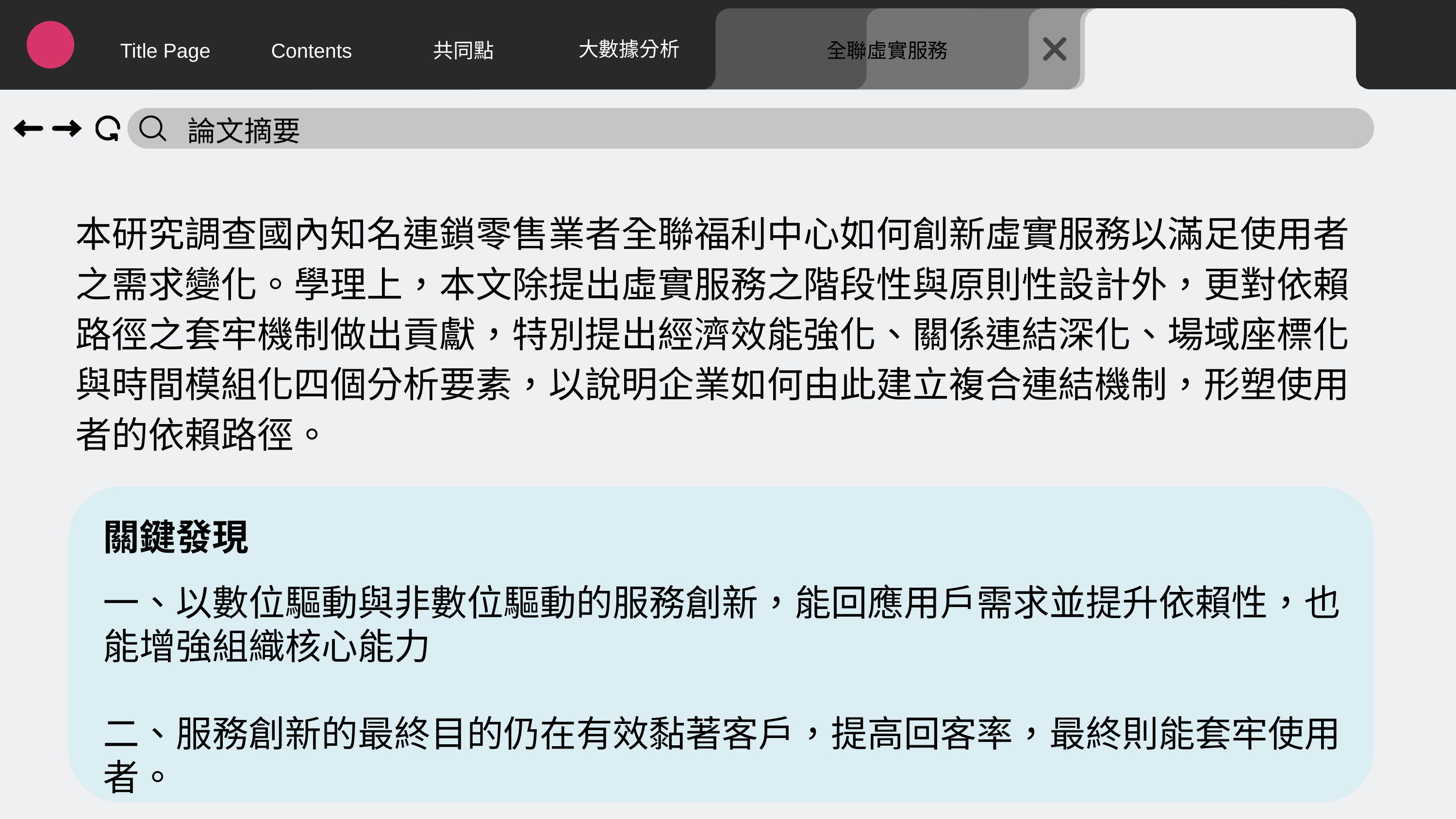

大數據分析
Title Page
Contents
共同點
全聯虛實服務

論文摘要
本研究調查國內知名連鎖零售業者全聯福利中心如何創新虛實服務以滿足使用者之需求變化。學理上，本文除提出虛實服務之階段性與原則性設計外，更對依賴路徑之套牢機制做出貢獻，特別提出經濟效能強化、關係連結深化、場域座標化與時間模組化四個分析要素，以說明企業如何由此建立複合連結機制，形塑使用者的依賴路徑。

關鍵發現

一、以數位驅動與非數位驅動的服務創新，能回應用戶需求並提升依賴性，也能增強組織核心能力

二、服務創新的最終目的仍在有效黏著客戶，提高回客率，最終則能套牢使用者。
65